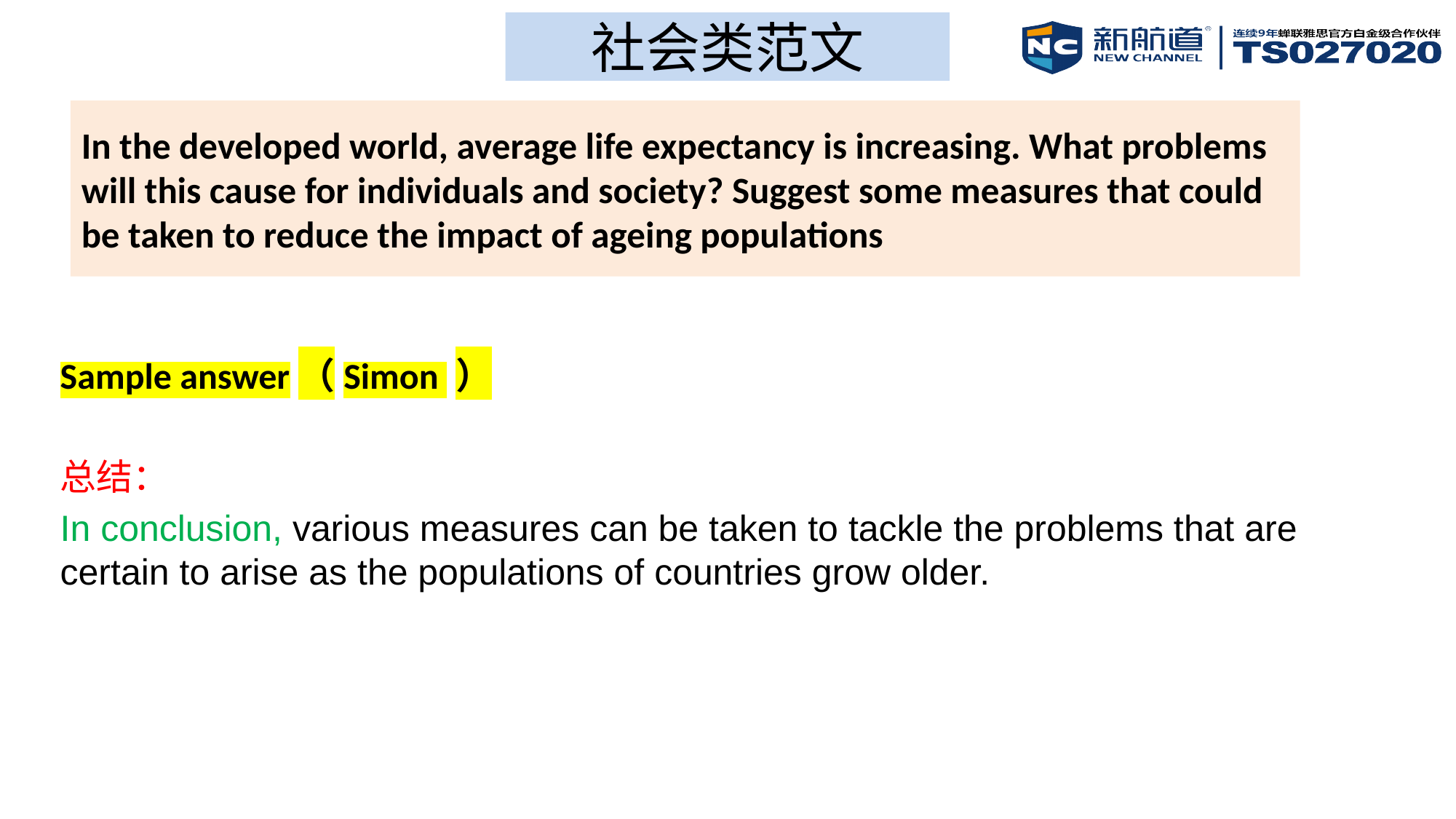

社会类范文
# In the developed world, average life expectancy is increasing. What problems will this cause for individuals and society? Suggest some measures that could be taken to reduce the impact of ageing populations
Sample answer（Simon ）

总结：
In conclusion, various measures can be taken to tackle the problems that are certain to arise as the populations of countries grow older.